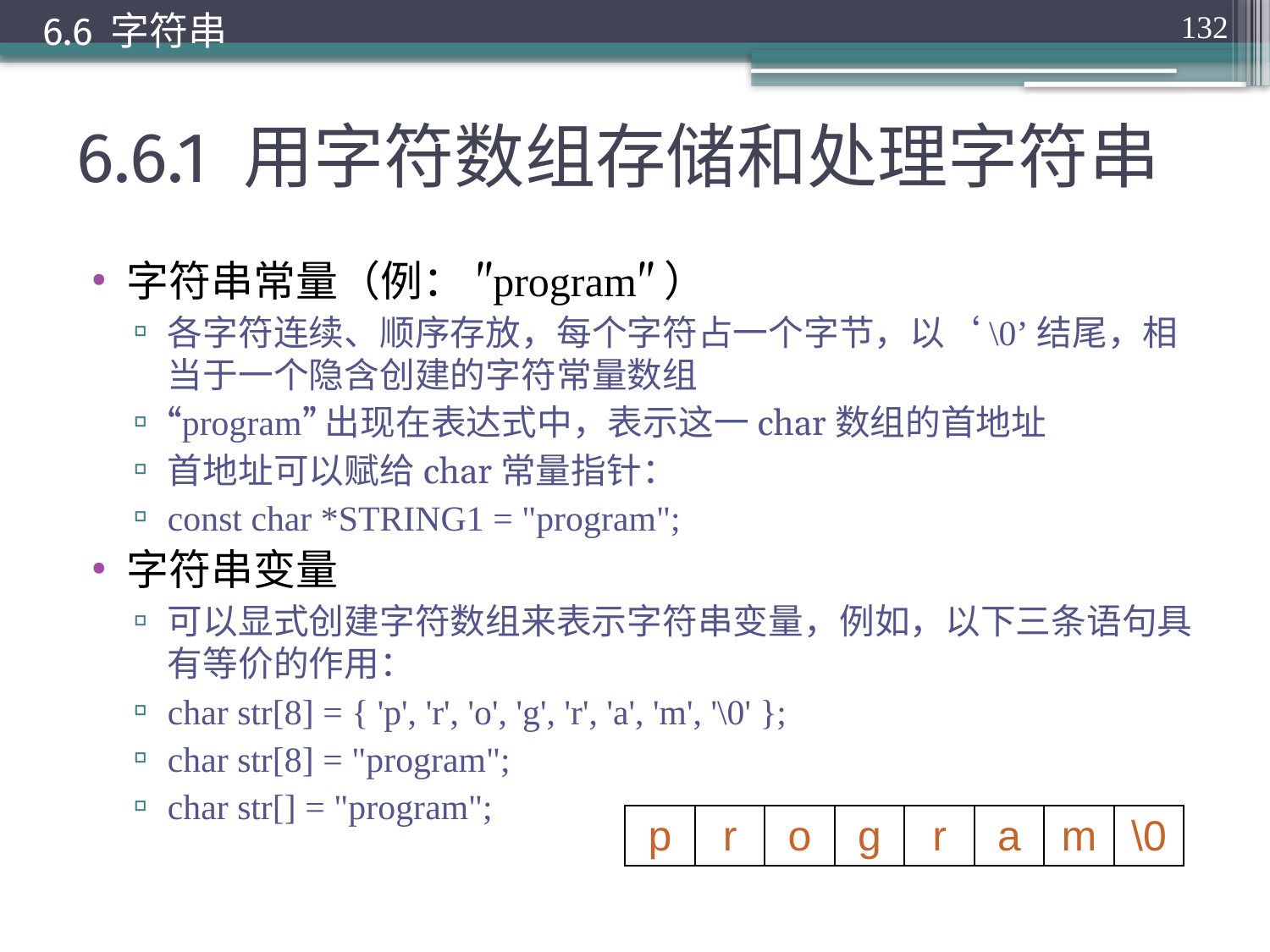

6.6 字符串
132
# 6.6.1 用字符数组存储和处理字符串
字符串常量（例："program"）
各字符连续、顺序存放，每个字符占一个字节，以‘\0’结尾，相当于一个隐含创建的字符常量数组
“program”出现在表达式中，表示这一char数组的首地址
首地址可以赋给char常量指针：
const char *STRING1 = "program";
字符串变量
可以显式创建字符数组来表示字符串变量，例如，以下三条语句具有等价的作用：
char str[8] = { 'p', 'r', 'o', 'g', 'r', 'a', 'm', '\0' };
char str[8] = "program";
char str[] = "program";
| p | r | o | g | r | a | m | \0 |
| --- | --- | --- | --- | --- | --- | --- | --- |